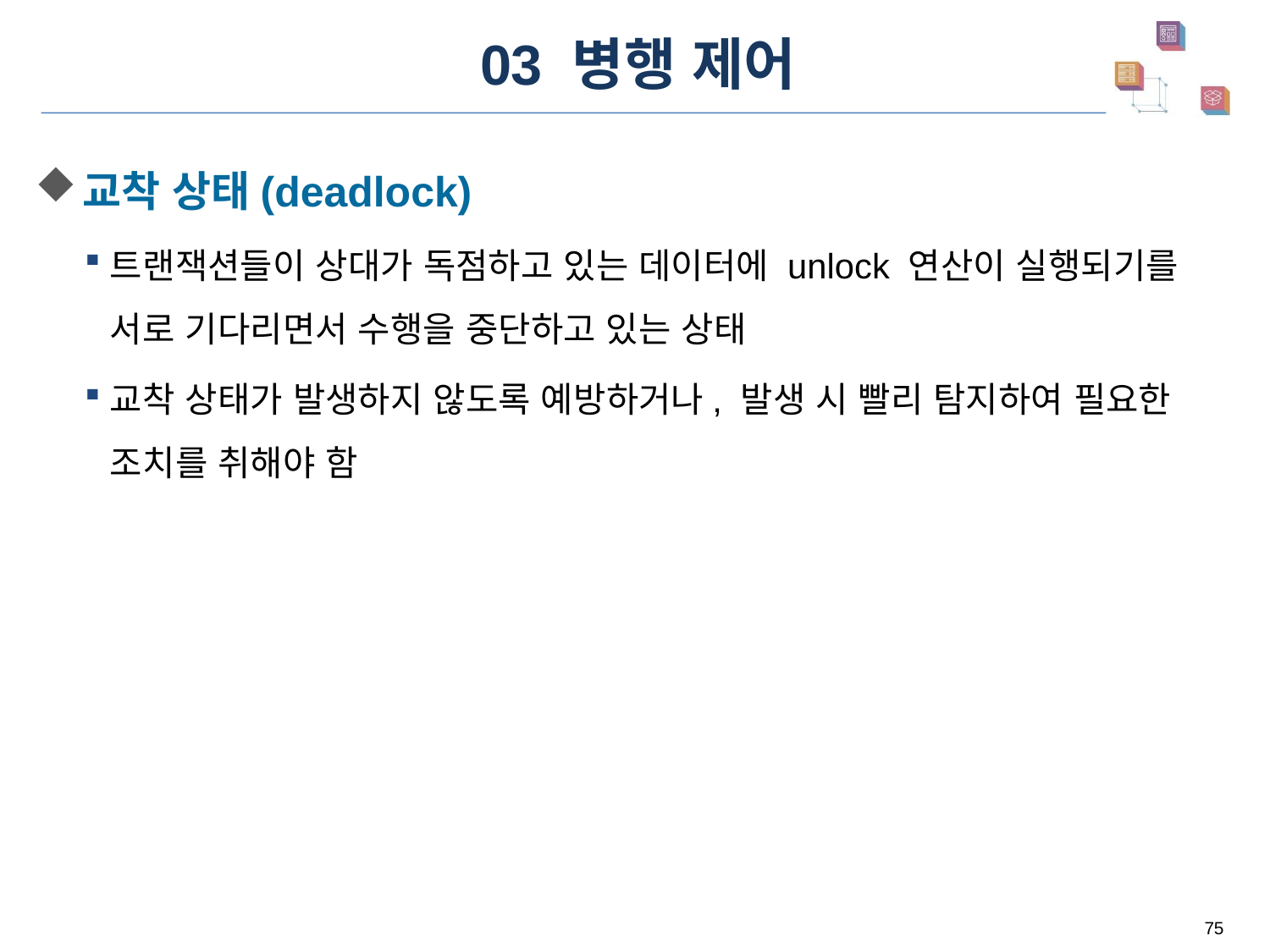

# 03 병행 제어
교착 상태(deadlock)
트랜잭션들이 상대가 독점하고 있는 데이터에 unlock 연산이 실행되기를 서로 기다리면서 수행을 중단하고 있는 상태
교착 상태가 발생하지 않도록 예방하거나, 발생 시 빨리 탐지하여 필요한 조치를 취해야 함